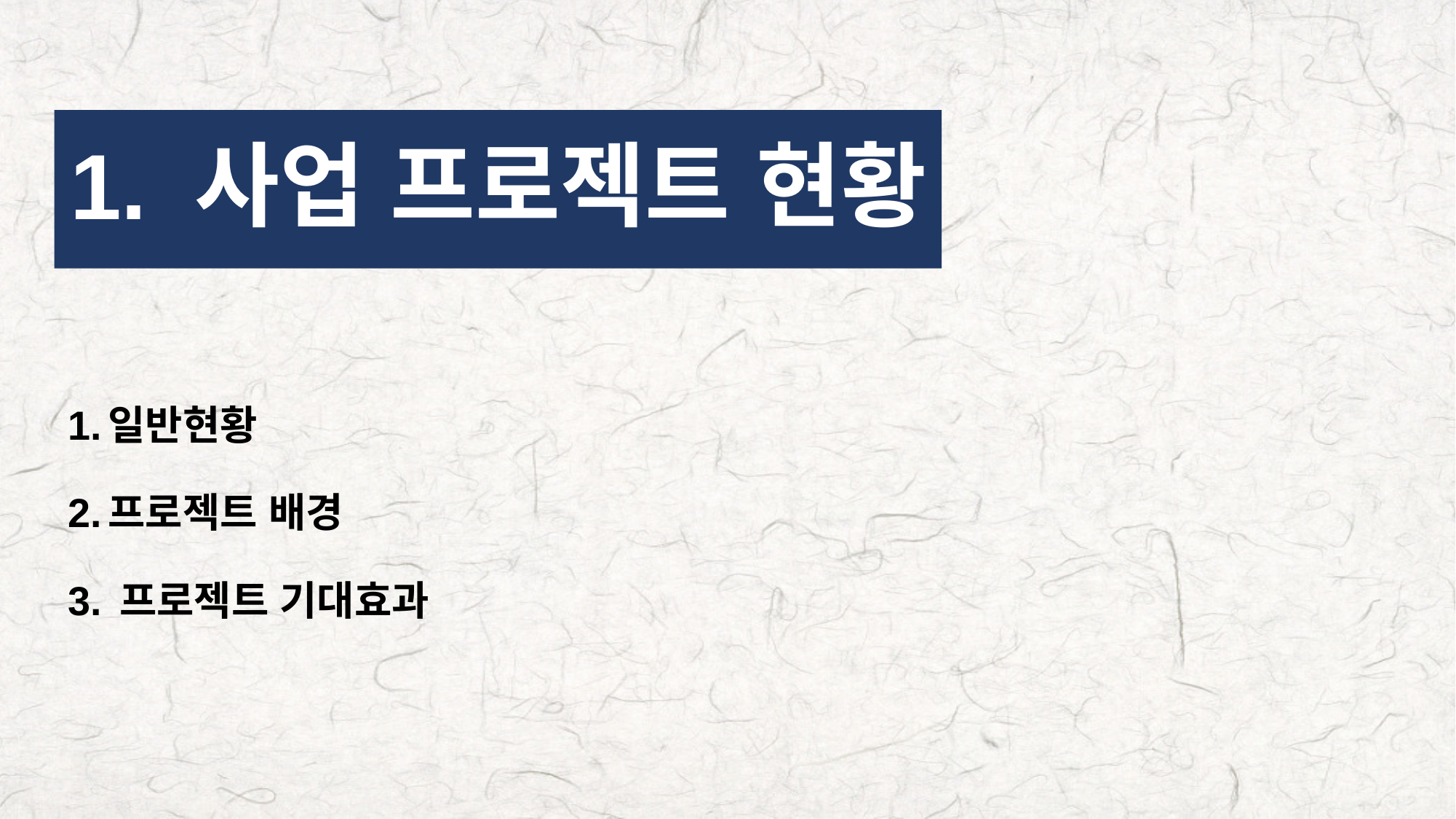

# 1. 사업 프로젝트 현황
1.일반현황

2.프로젝트 배경

3. 프로젝트 기대효과